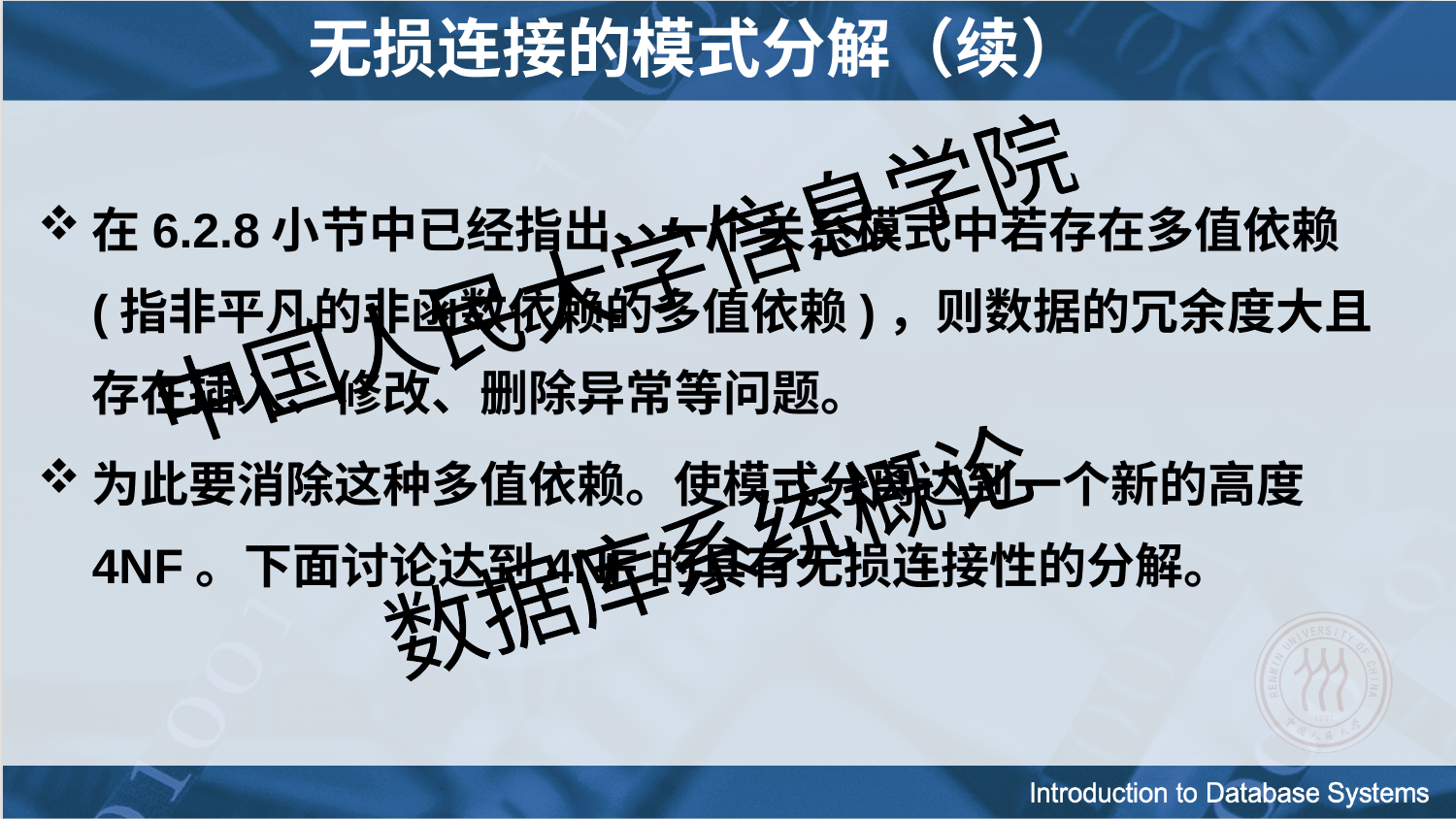

# 无损连接的模式分解（续）
在6.2.8小节中已经指出，一个关系模式中若存在多值依赖(指非平凡的非函数依赖的多值依赖)，则数据的冗余度大且存在插入、修改、删除异常等问题。
为此要消除这种多值依赖。使模式分离达到一个新的高度4NF。下面讨论达到4NF的具有无损连接性的分解。